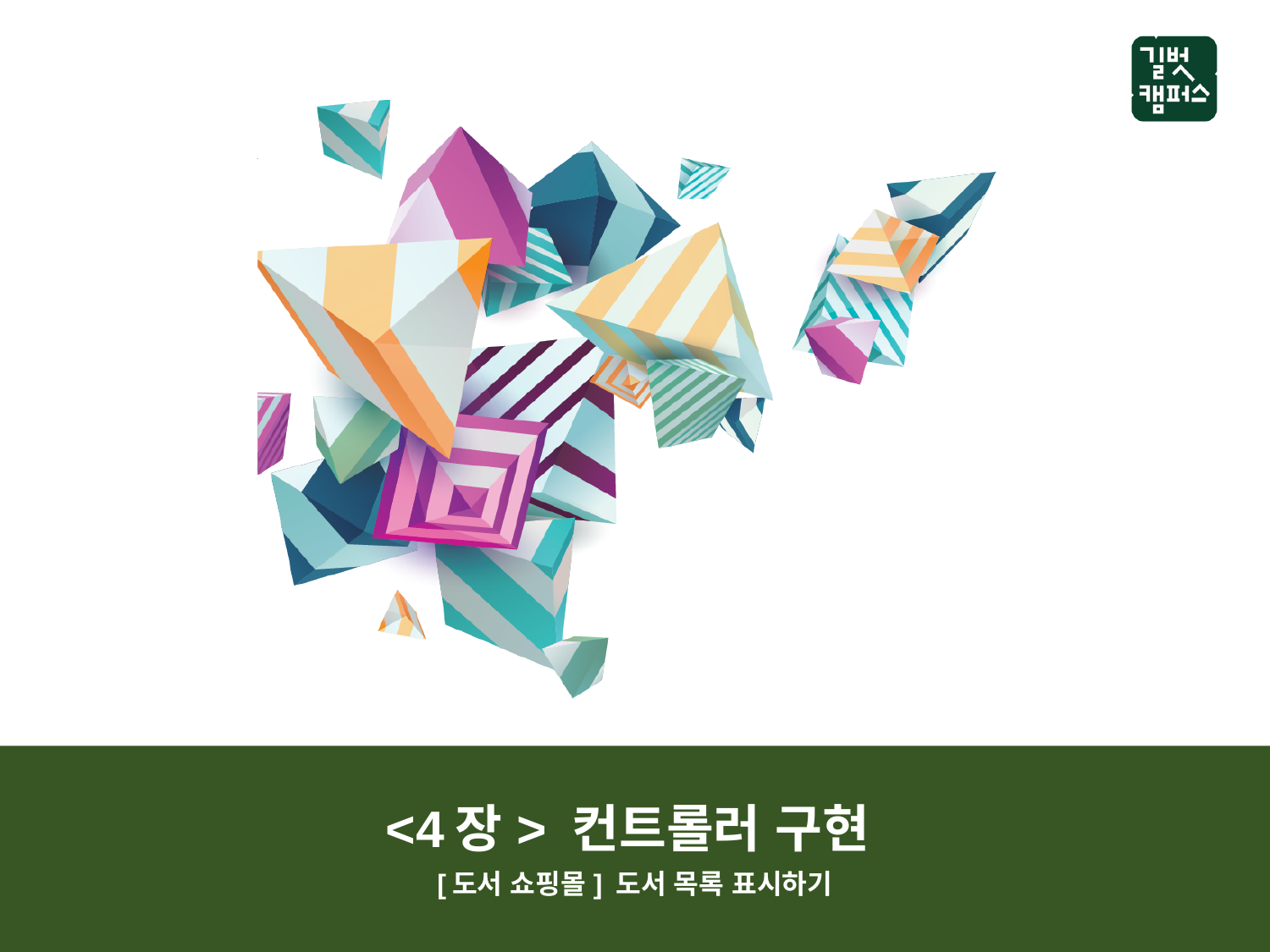

<4장> 컨트롤러 구현
[도서 쇼핑몰] 도서 목록 표시하기
<1장> 전기의 기본 개념과 팅커캐드